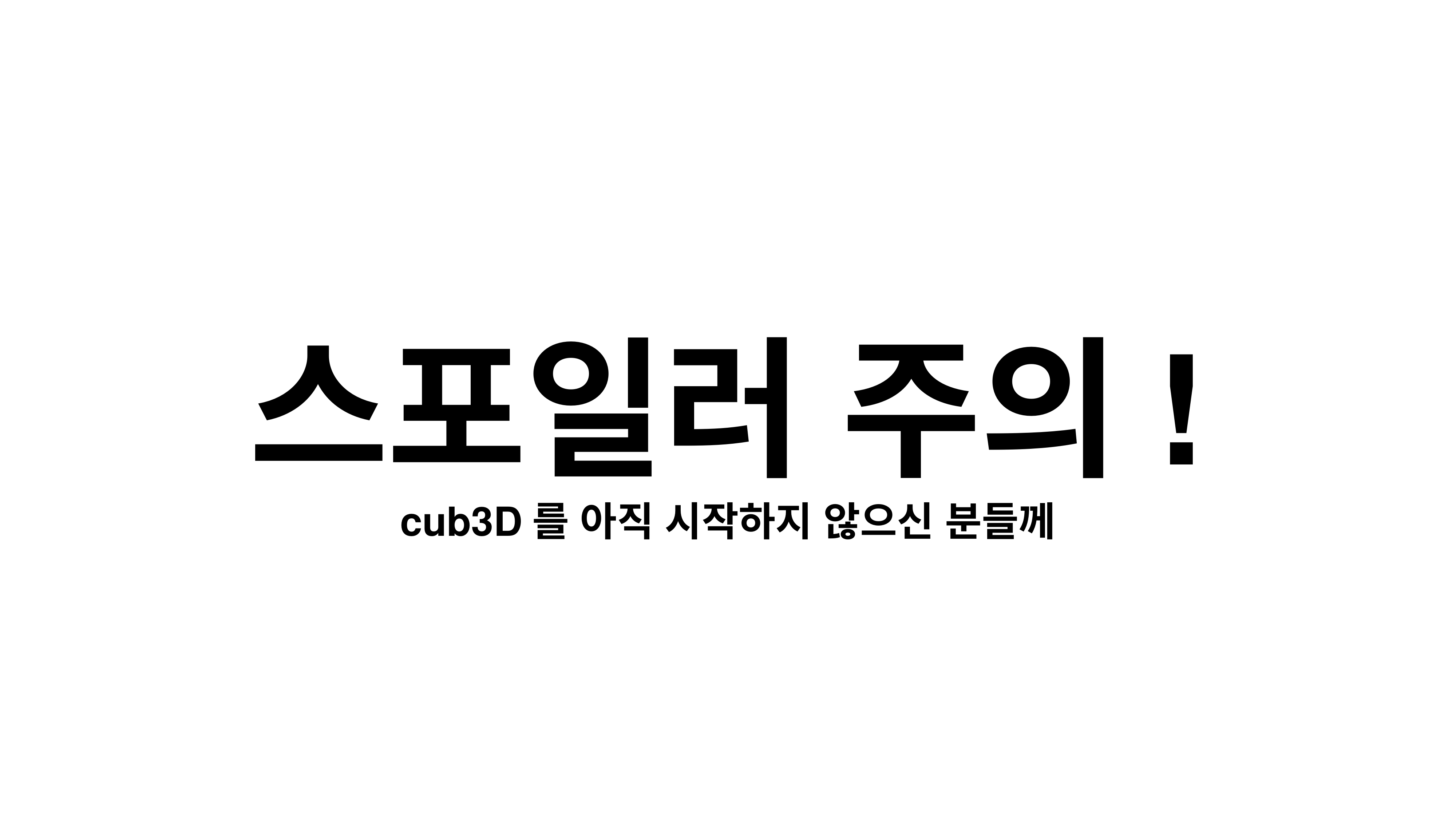

스포일러 주의!
cub3D를 아직 시작하지 않으신 분들께